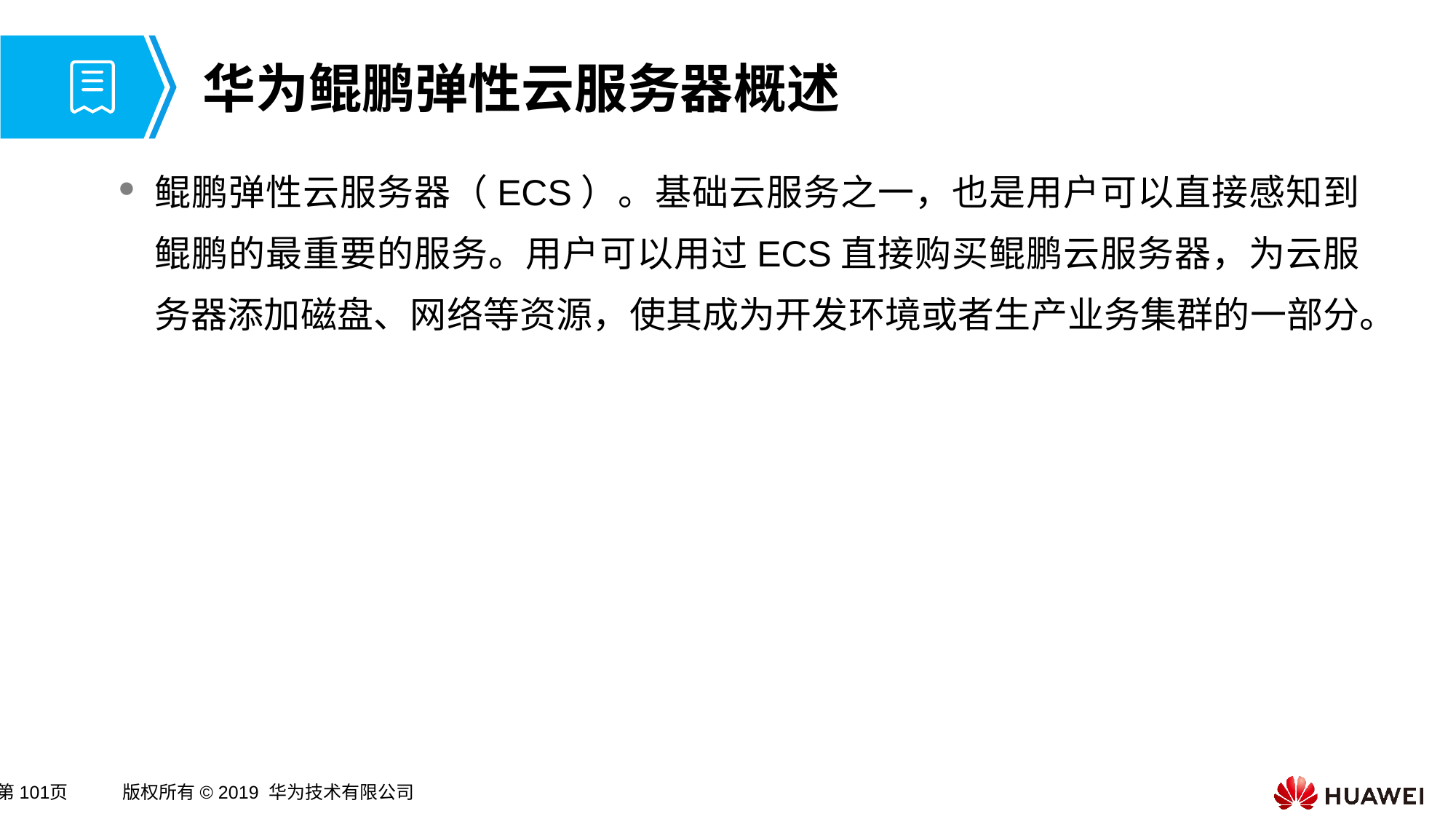

# 华为鲲鹏弹性云服务器概述
鲲鹏弹性云服务器（ECS）。基础云服务之一，也是用户可以直接感知到鲲鹏的最重要的服务。用户可以用过ECS直接购买鲲鹏云服务器，为云服务器添加磁盘、网络等资源，使其成为开发环境或者生产业务集群的一部分。